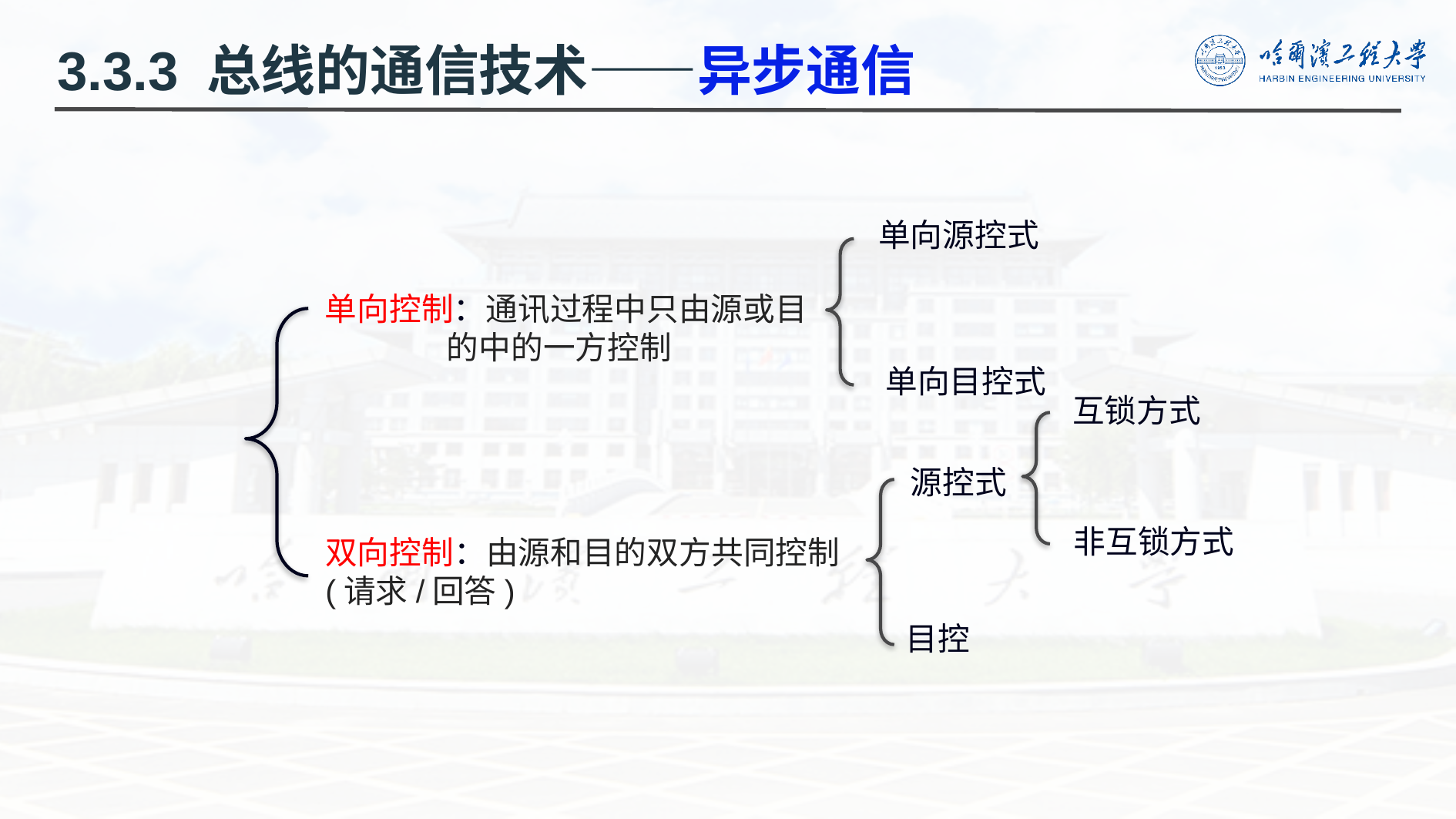

3.3.3 总线的通信技术——异步通信
单向源控式

单向控制：通讯过程中只由源或目
                的中的一方控制

单向目控式
互锁方式

源控式

非互锁方式
双向控制：由源和目的双方共同控制
(请求/回答)
目控